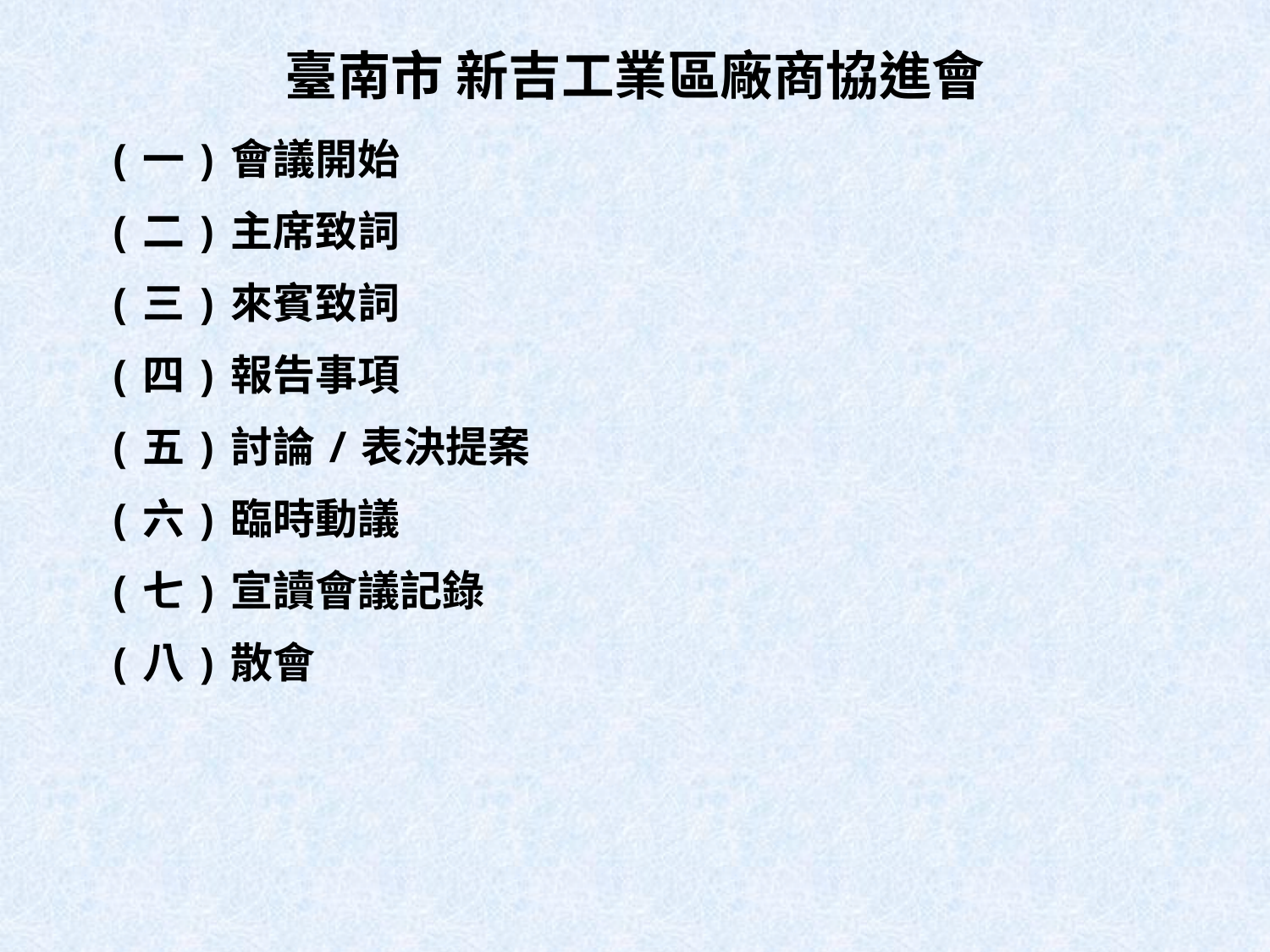

臺南市 新吉工業區廠商協進會
(一)會議開始
(二)主席致詞
(三)來賓致詞
(四)報告事項
(五)討論/表決提案
(六)臨時動議
(七)宣讀會議記錄
(八)散會
2